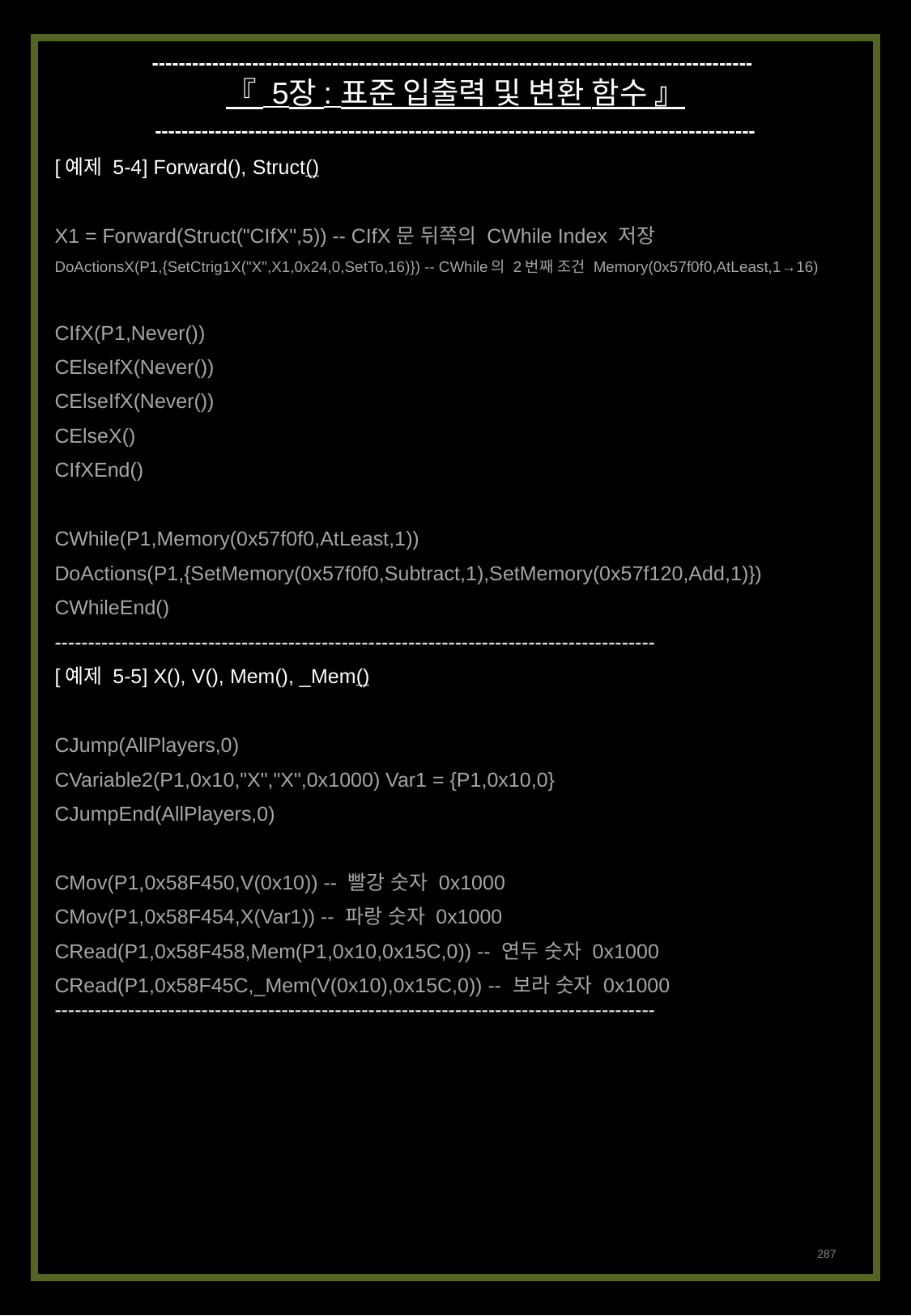

------------------------------------------------------------------------------------------
『  5장 : 표준 입출력 및 변환 함수 』
------------------------------------------------------------------------------------------
[예제 5-4] Forward(), Struct()

X1 = Forward(Struct("CIfX",5)) -- CIfX문 뒤쪽의 CWhile Index 저장
DoActionsX(P1,{SetCtrig1X("X",X1,0x24,0,SetTo,16)}) -- CWhile의 2번째 조건 Memory(0x57f0f0,AtLeast,1→16)

CIfX(P1,Never())
CElseIfX(Never())
CElseIfX(Never())
CElseX()
CIfXEnd()

CWhile(P1,Memory(0x57f0f0,AtLeast,1))
DoActions(P1,{SetMemory(0x57f0f0,Subtract,1),SetMemory(0x57f120,Add,1)})
CWhileEnd()
------------------------------------------------------------------------------------------
[예제 5-5] X(), V(), Mem(), _Mem()

CJump(AllPlayers,0)
CVariable2(P1,0x10,"X","X",0x1000) Var1 = {P1,0x10,0}
CJumpEnd(AllPlayers,0)

CMov(P1,0x58F450,V(0x10)) -- 빨강 숫자 0x1000
CMov(P1,0x58F454,X(Var1)) -- 파랑 숫자 0x1000
CRead(P1,0x58F458,Mem(P1,0x10,0x15C,0)) -- 연두 숫자 0x1000
CRead(P1,0x58F45C,_Mem(V(0x10),0x15C,0)) -- 보라 숫자 0x1000
------------------------------------------------------------------------------------------
287